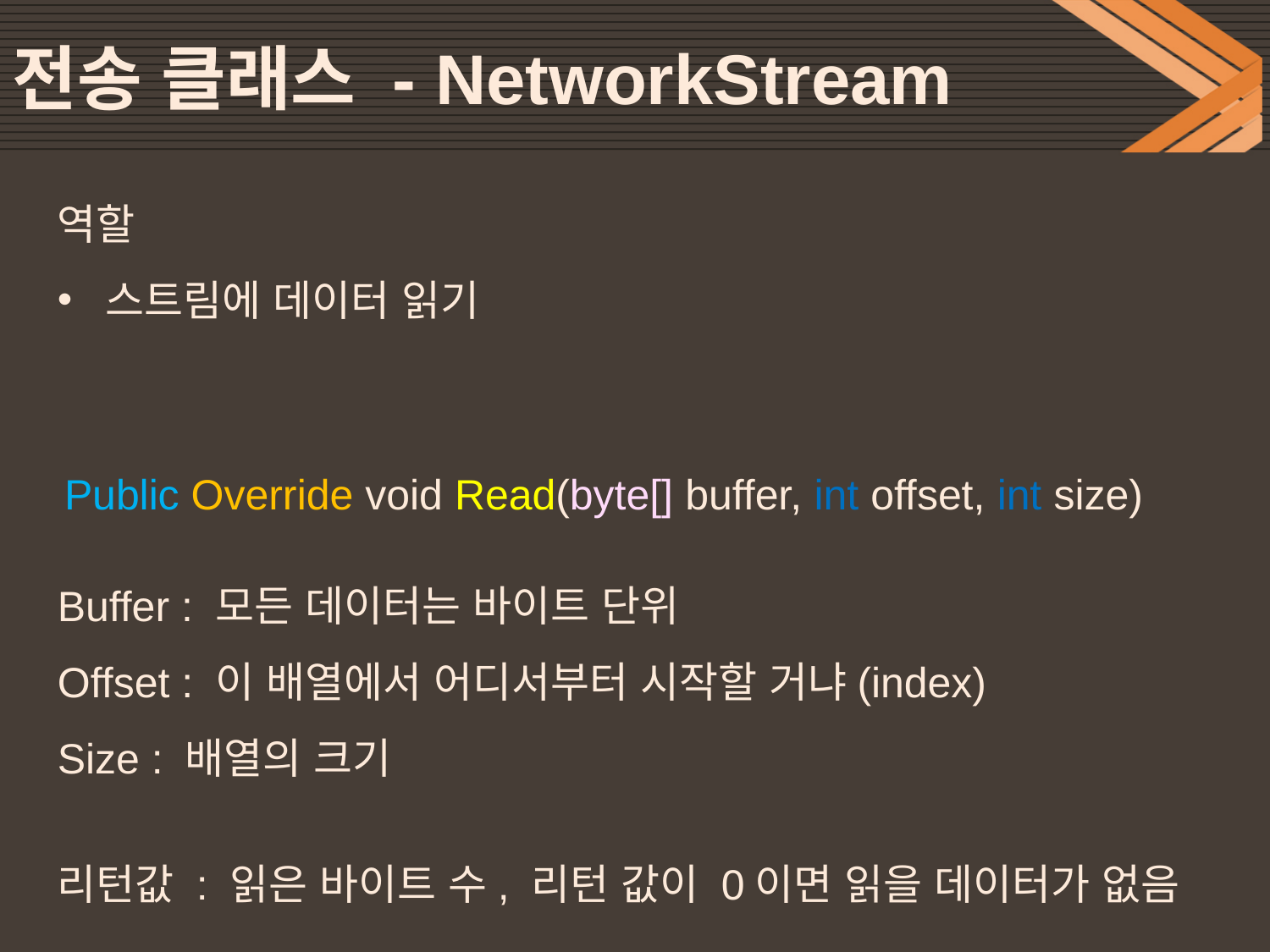

# 전송 클래스 - NetworkStream
역할
스트림에 데이터 읽기
 Public Override void Read(byte[] buffer, int offset, int size)
Buffer : 모든 데이터는 바이트 단위
Offset : 이 배열에서 어디서부터 시작할 거냐(index)
Size : 배열의 크기
리턴값 : 읽은 바이트 수, 리턴 값이 0이면 읽을 데이터가 없음